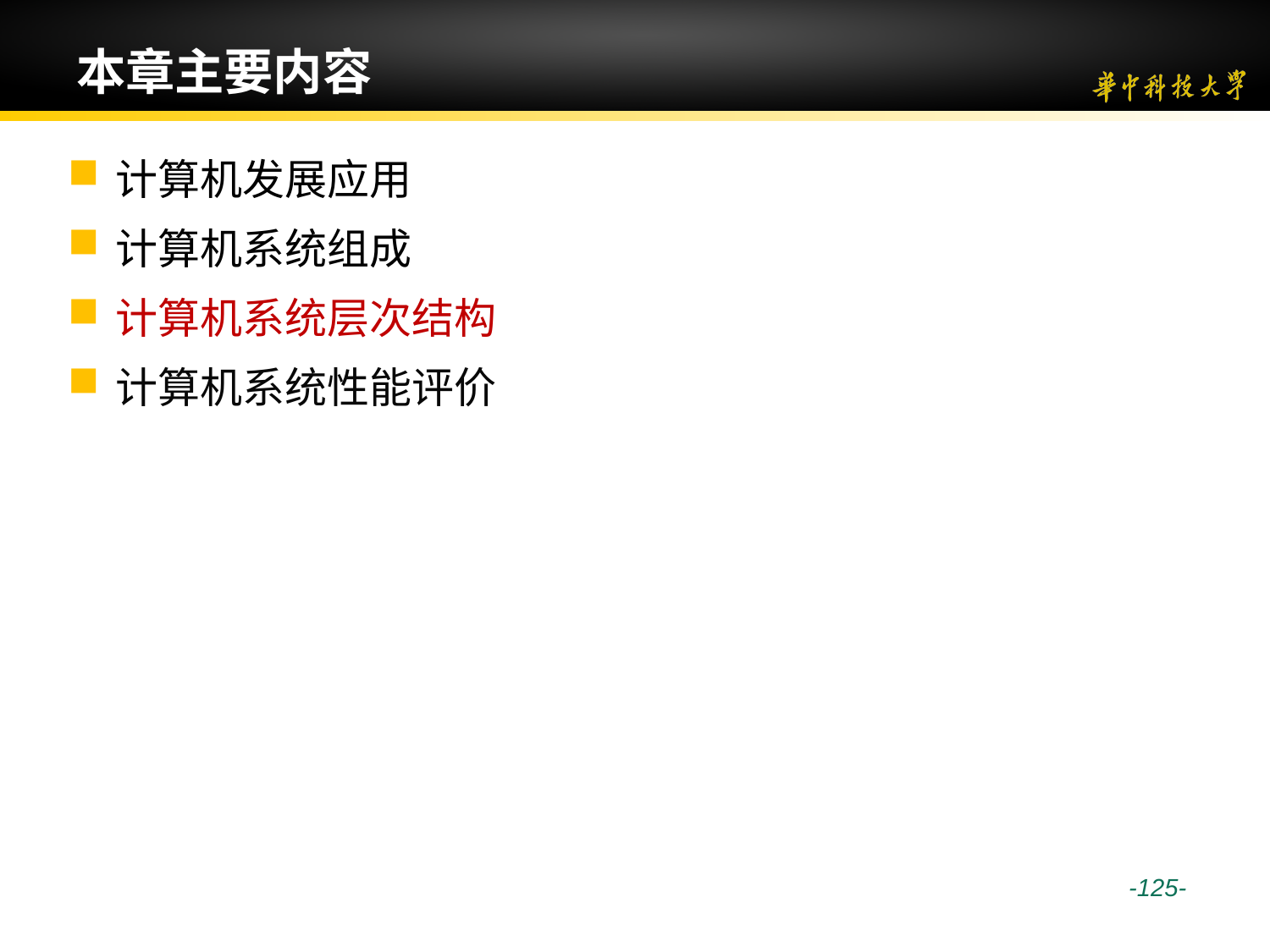

# 本章主要内容
计算机发展应用
计算机系统组成
计算机系统层次结构
计算机系统性能评价

 -125-